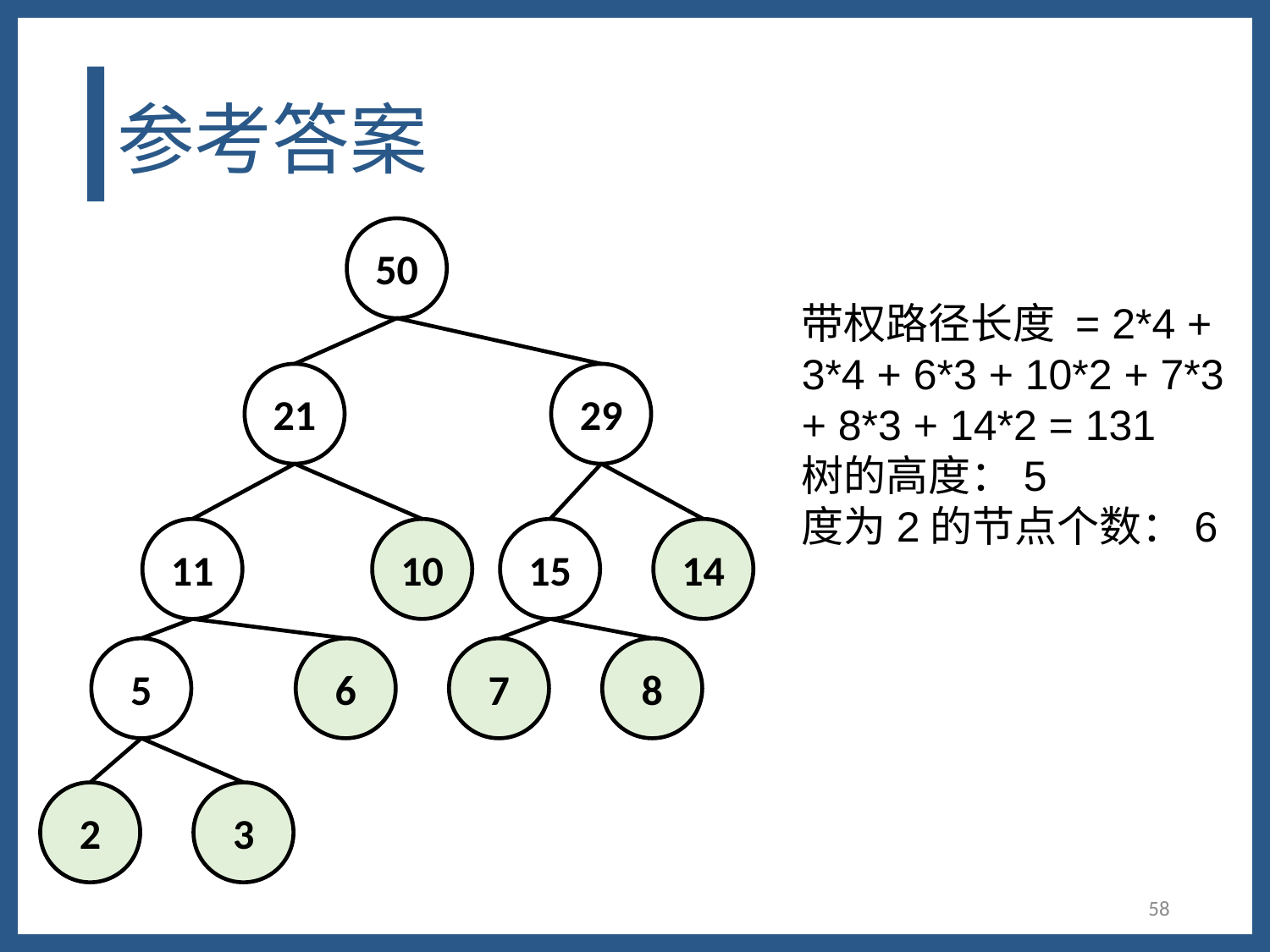

# 参考答案
50
21
29
11
10
15
14
5
6
7
8
2
3
带权路径长度 = 2*4 + 3*4 + 6*3 + 10*2 + 7*3 + 8*3 + 14*2 = 131
树的高度：5
度为2的节点个数：6
58